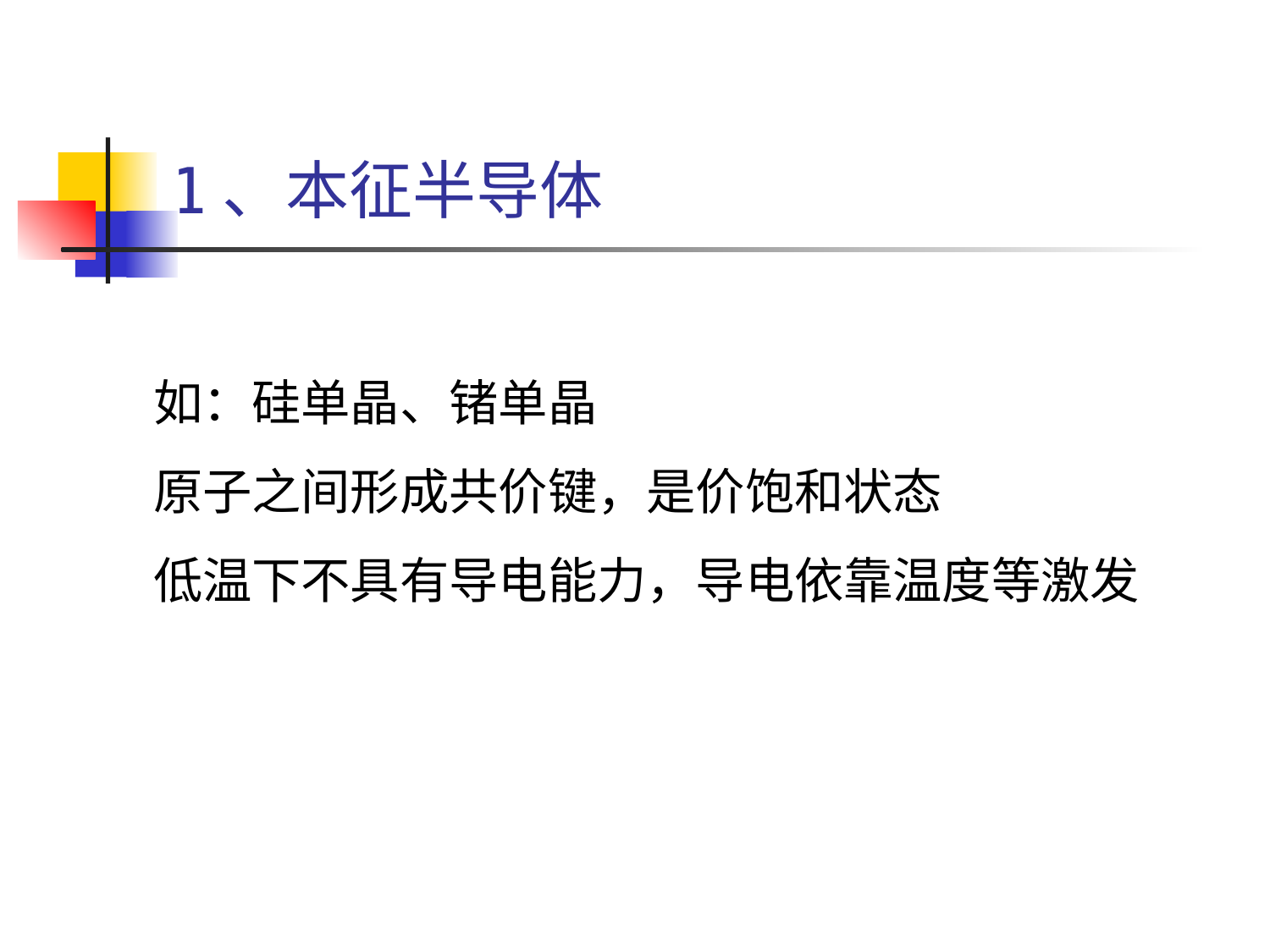

# 1、本征半导体
如：硅单晶、锗单晶
原子之间形成共价键，是价饱和状态
低温下不具有导电能力，导电依靠温度等激发